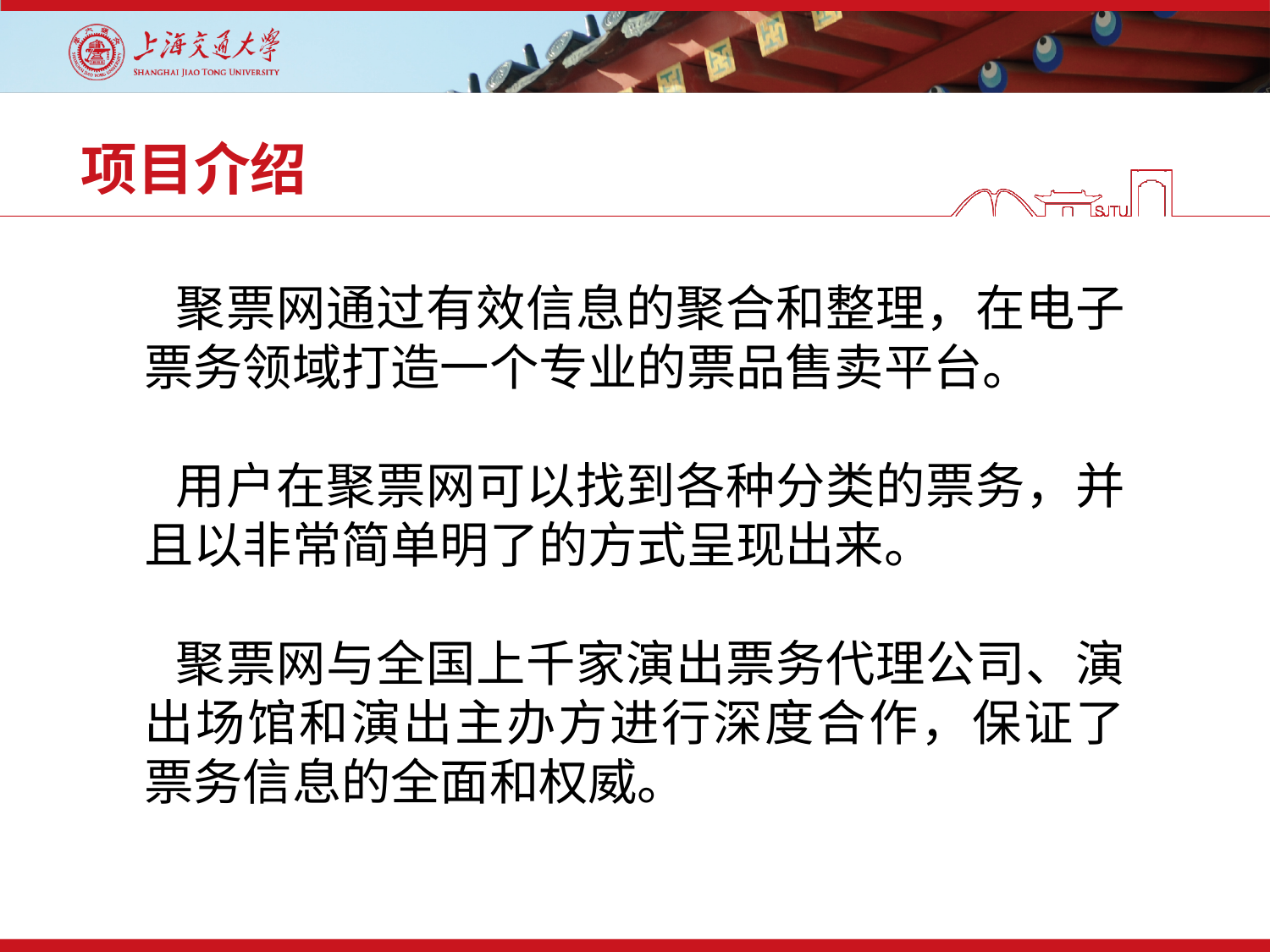

# 项目介绍
聚票网通过有效信息的聚合和整理，在电子票务领域打造一个专业的票品售卖平台。

用户在聚票网可以找到各种分类的票务，并且以非常简单明了的方式呈现出来。

聚票网与全国上千家演出票务代理公司、演出场馆和演出主办方进行深度合作，保证了票务信息的全面和权威。